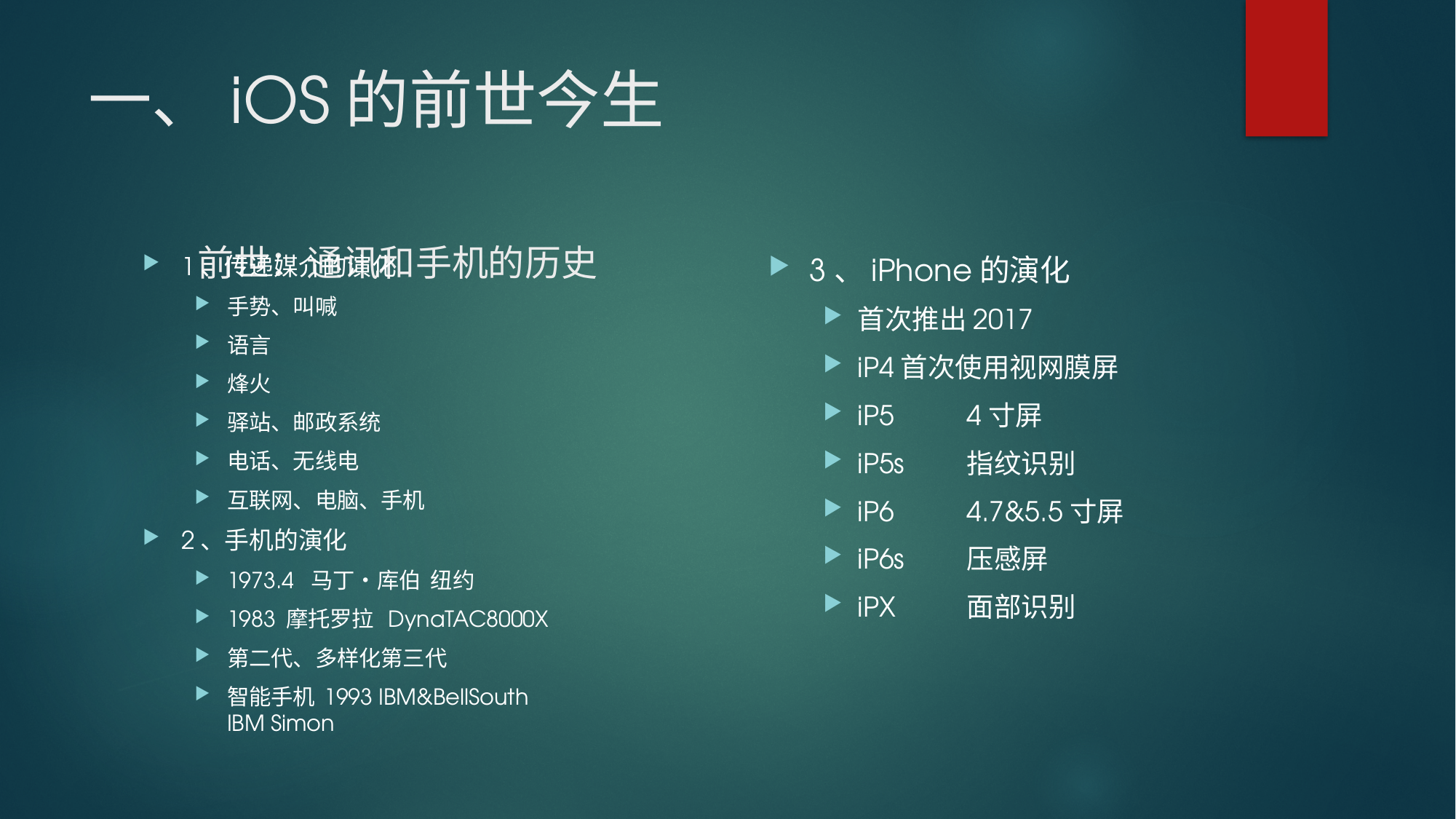

# 一、iOS的前世今生 前世：通讯和手机的历史

1、传递媒介的演化
手势、叫喊
语言
烽火
驿站、邮政系统
电话、无线电
互联网、电脑、手机
2、手机的演化
1973.4  马丁•库伯  纽约
1983 摩托罗拉  DynaTAC8000X
第二代、多样化第三代
智能手机 1993 IBM&BellSouth    IBM Simon
3、iPhone的演化
首次推出2017
iP4首次使用视网膜屏
iP5 	4寸屏
iP5s	指纹识别
iP6 	4.7&5.5寸屏
iP6s 	压感屏
iPX	面部识别